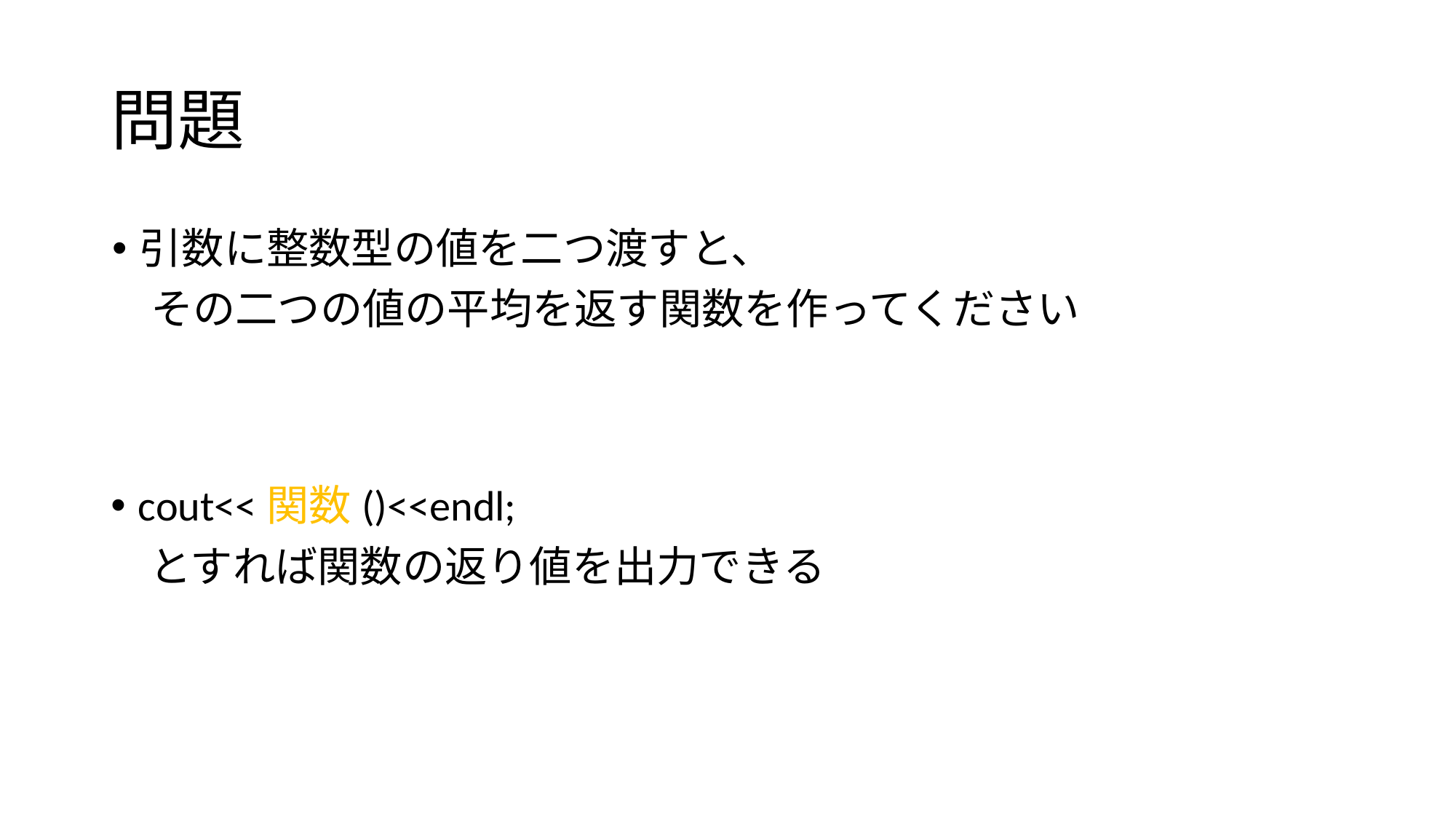

# 問題
引数に整数型の値を二つ渡すと、
   その二つの値の平均を返す関数を作ってください
cout<<関数()<<endl;
   とすれば関数の返り値を出力できる